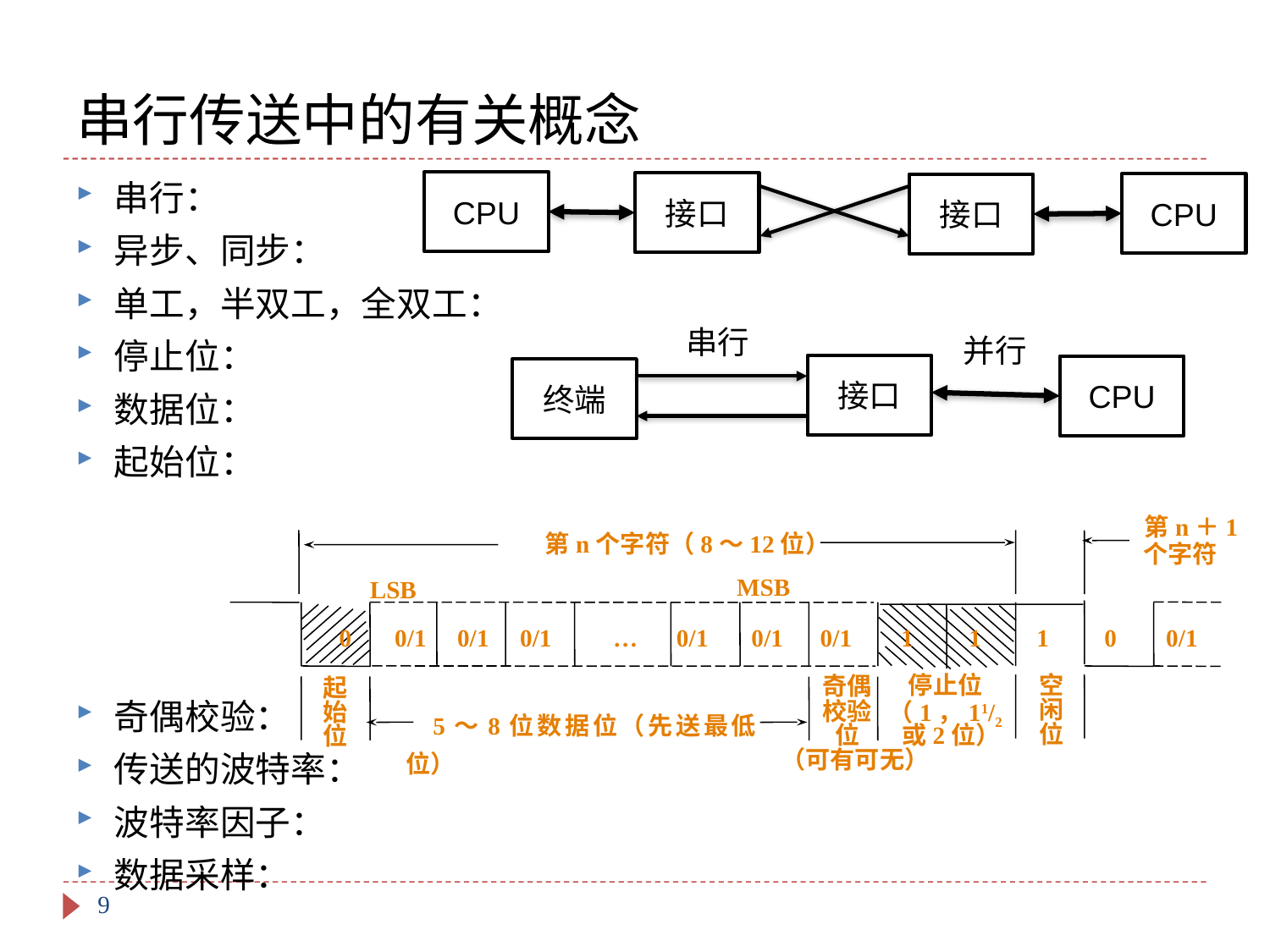

# 串行传送中的有关概念
串行：
异步、同步：
单工，半双工，全双工：
停止位：
数据位：
起始位：

奇偶校验：
传送的波特率：
波特率因子：
数据采样：

CPU
接口
CPU
接口
串行
并行
接口
CPU
终端
   第n＋1
  个字符
     第n个字符（8～12位）

MSB
LSB

   0       0/1     0/1     0/1          …      0/1       0/1      0/1        1         1         1         0        0/1
 空
 闲
 位
停止位
（1，11/2
 或2位）
奇偶
校验
位
 起
 始
 位
   5～8位数据位（先送最低位）

  （可有可无）

9